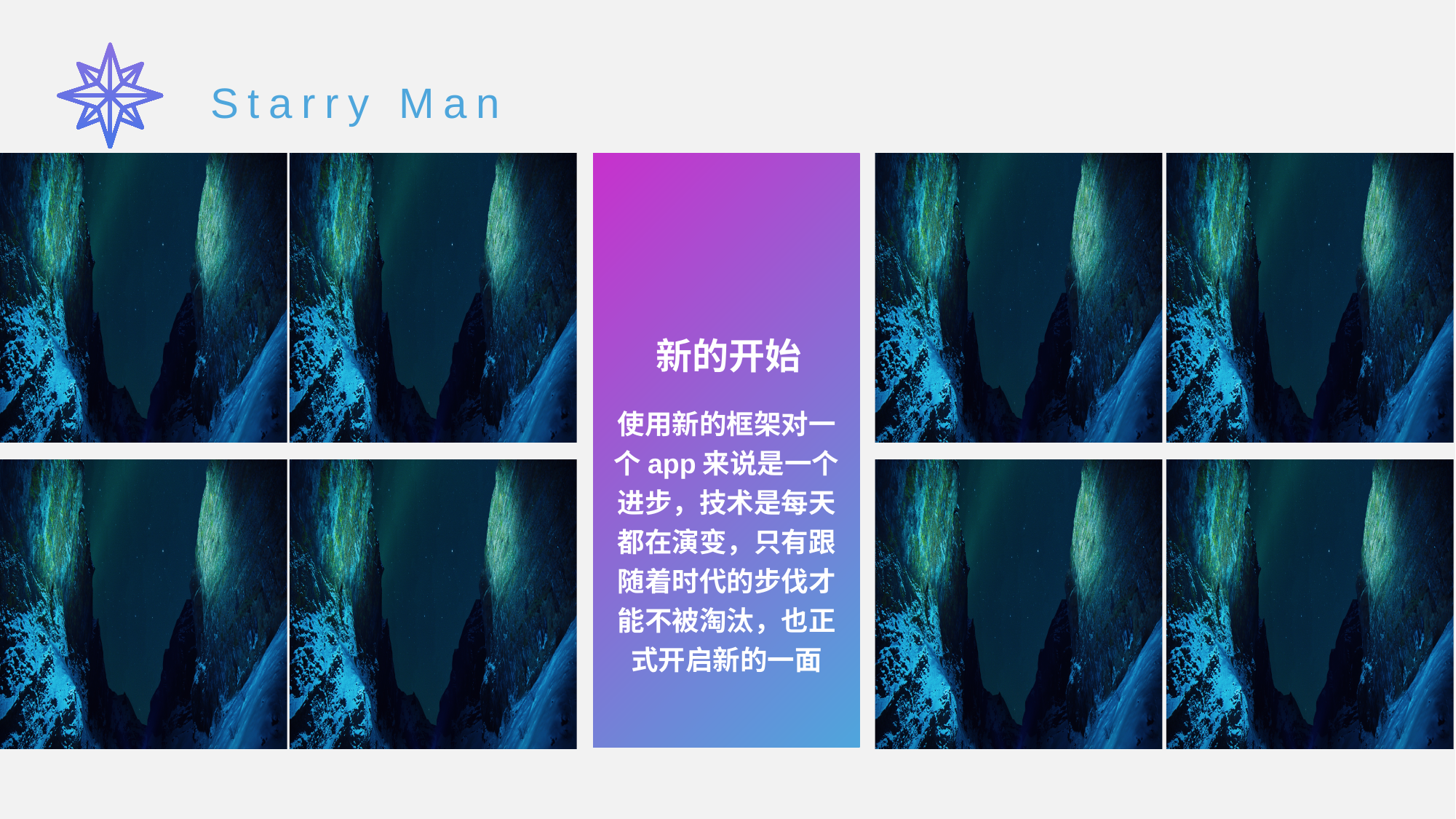

Starry Man

新的开始
使用新的框架对一个app来说是一个进步，技术是每天都在演变，只有跟随着时代的步伐才能不被淘汰，也正式开启新的一面